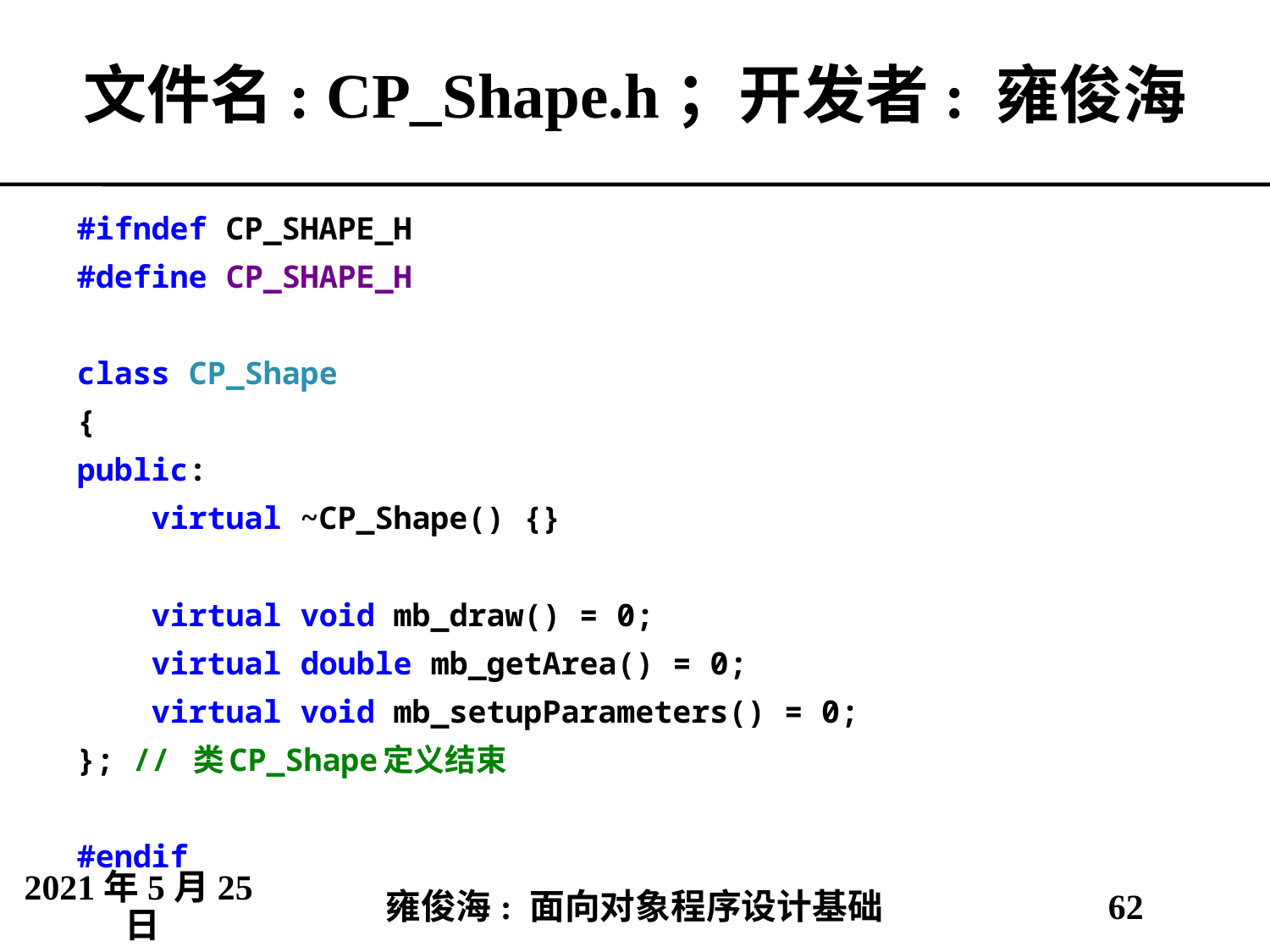

# 文件名: CP_Shape.h；开发者: 雍俊海

#ifndef CP_SHAPE_H
#define CP_SHAPE_H

class CP_Shape
{
public:
    virtual ~CP_Shape() {}

    virtual void mb_draw() = 0;
    virtual double mb_getArea() = 0;
    virtual void mb_setupParameters() = 0;
}; // 类CP_Shape定义结束

#endif
2021年5月25日
雍俊海: 面向对象程序设计基础
62